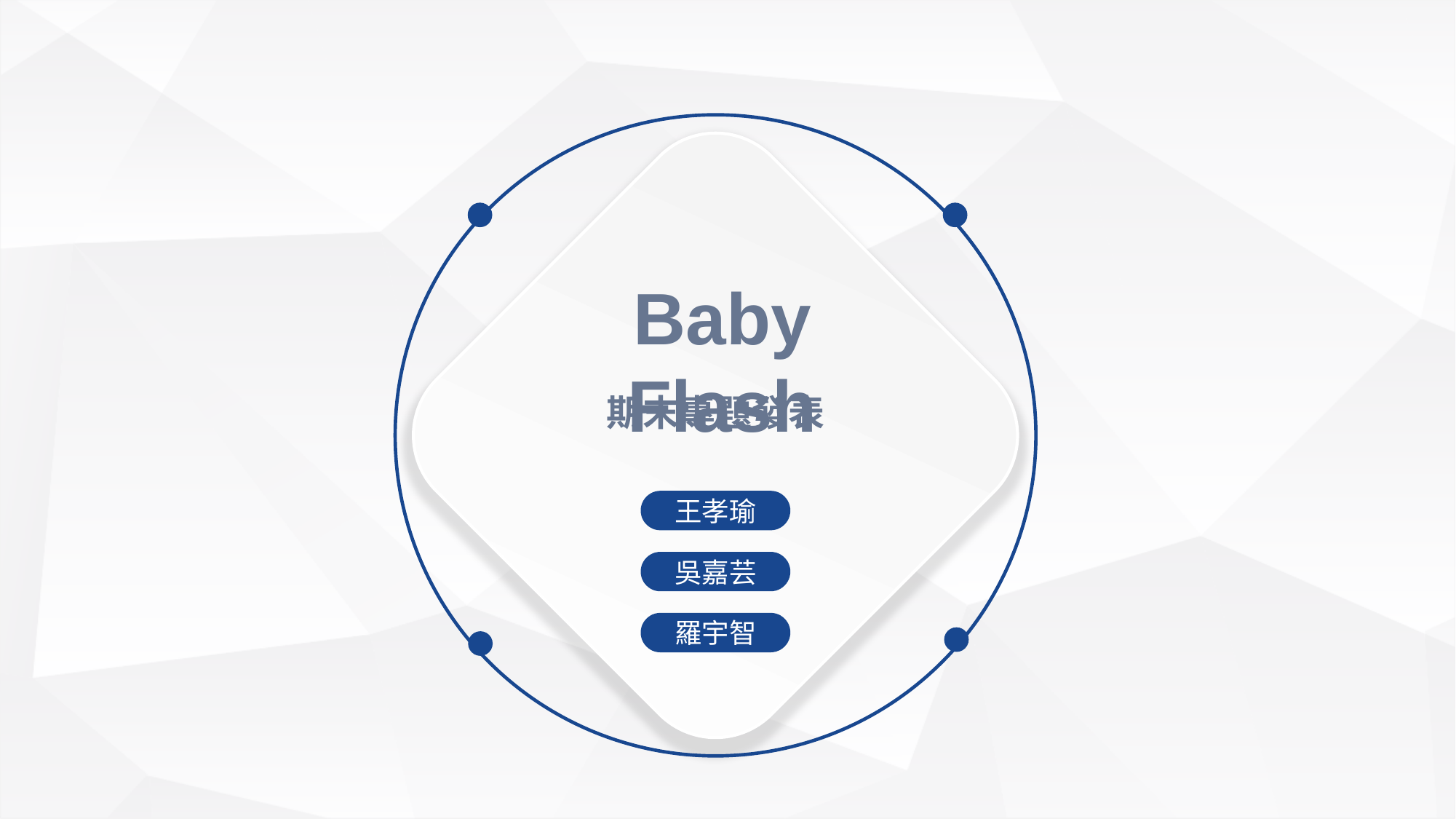

Baby Flash
期末專題發表
王孝瑜
T
吳嘉芸
羅宇智